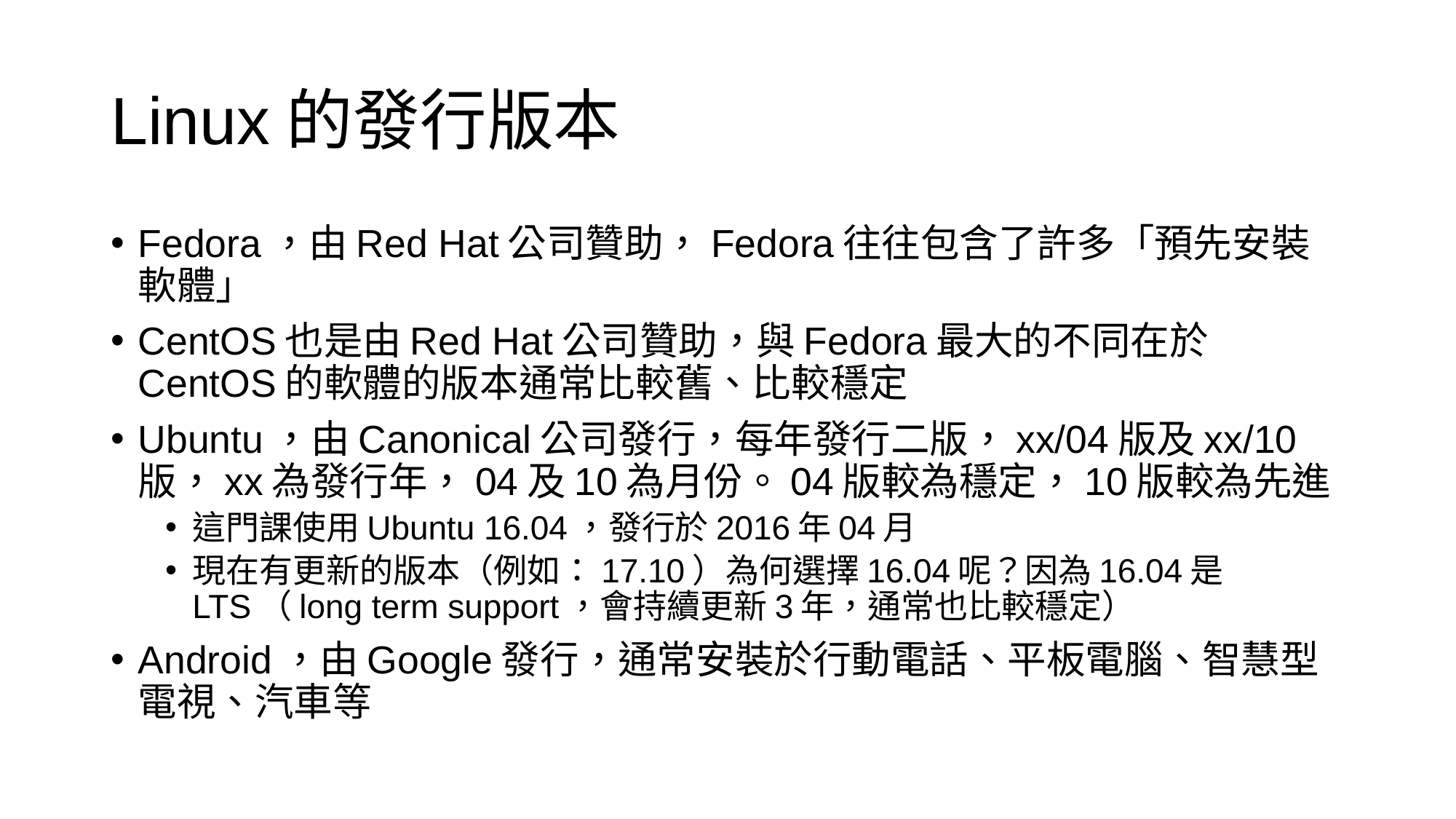

# Linux的發行版本
Fedora，由Red Hat公司贊助，Fedora往往包含了許多「預先安裝軟體」
CentOS也是由Red Hat公司贊助，與Fedora最大的不同在於CentOS的軟體的版本通常比較舊、比較穩定
Ubuntu，由Canonical公司發行，每年發行二版，xx/04版及xx/10版，xx為發行年，04及10為月份。04版較為穩定，10版較為先進
這門課使用Ubuntu 16.04，發行於2016年04月
現在有更新的版本（例如：17.10）為何選擇16.04呢？因為16.04是LTS（long term support，會持續更新3年，通常也比較穩定）
Android，由Google發行，通常安裝於行動電話、平板電腦、智慧型電視、汽車等